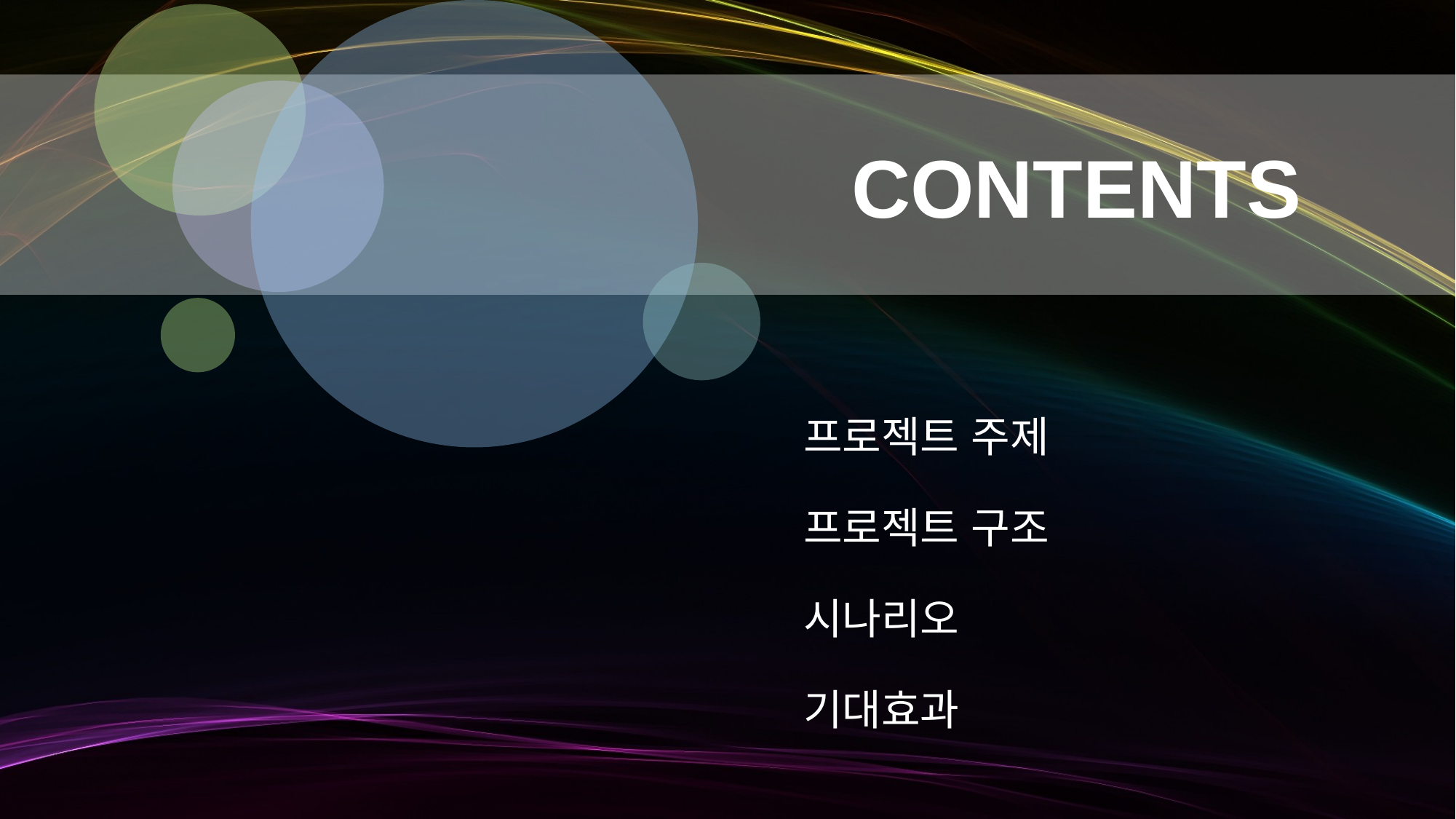

CONTENTS

프로젝트 주제
프로젝트 구조
시나리오
기대효과